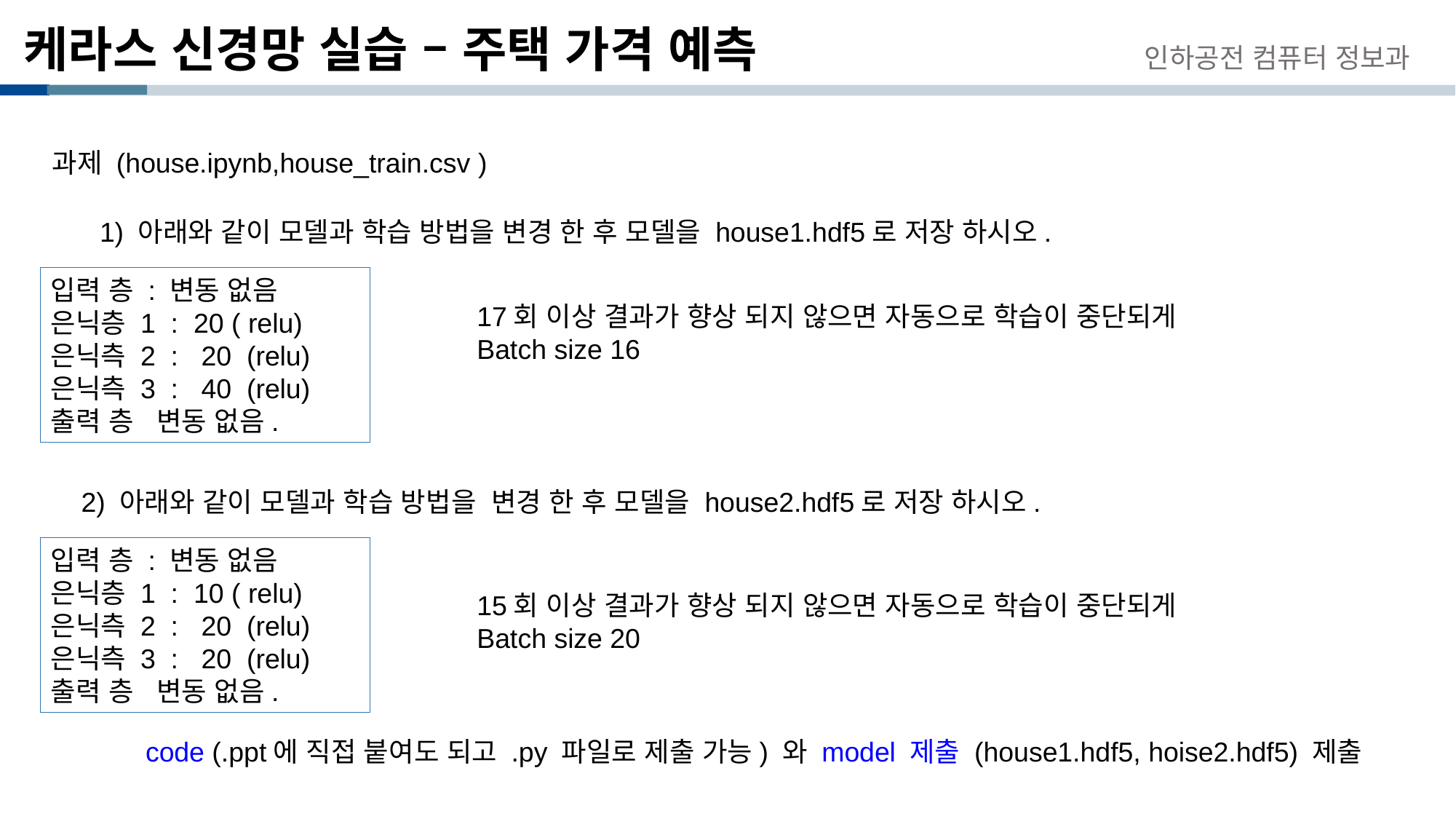

# 케라스 신경망 실습 – 주택 가격 예측
인하공전 컴퓨터 정보과
과제 (house.ipynb,house_train.csv )
1) 아래와 같이 모델과 학습 방법을 변경 한 후 모델을 house1.hdf5로 저장 하시오.
입력 층 : 변동 없음
은닉층 1  :  20 ( relu)
은닉측 2  :   20  (relu)
은닉측 3  :   40  (relu)
출력 층   변동 없음.
17회 이상 결과가 향상 되지 않으면 자동으로 학습이 중단되게
Batch size 16
2) 아래와 같이 모델과 학습 방법을  변경 한 후 모델을 house2.hdf5로 저장 하시오.
입력 층 : 변동 없음
은닉층 1  :  10 ( relu)
은닉측 2  :   20  (relu)
은닉측 3  :   20  (relu)
출력 층   변동 없음.
15회 이상 결과가 향상 되지 않으면 자동으로 학습이 중단되게
Batch size 20
code (.ppt에 직접 붙여도 되고 .py 파일로 제출 가능) 와 model 제출 (house1.hdf5, hoise2.hdf5) 제출